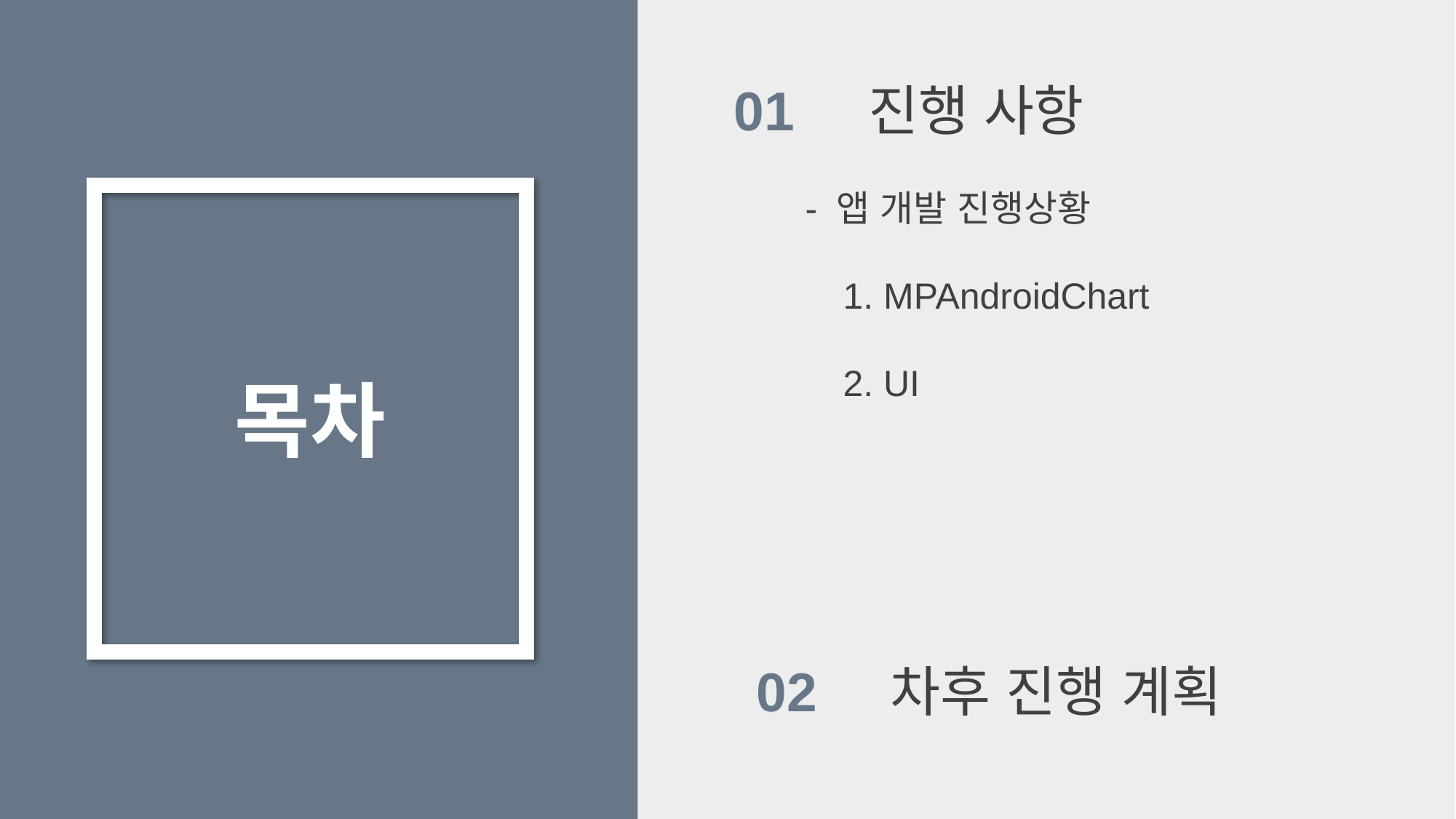

01    진행 사항

       - 앱 개발 진행상황

	1. MPAndroidChart

	2. UI

목차
02    차후 진행 계획